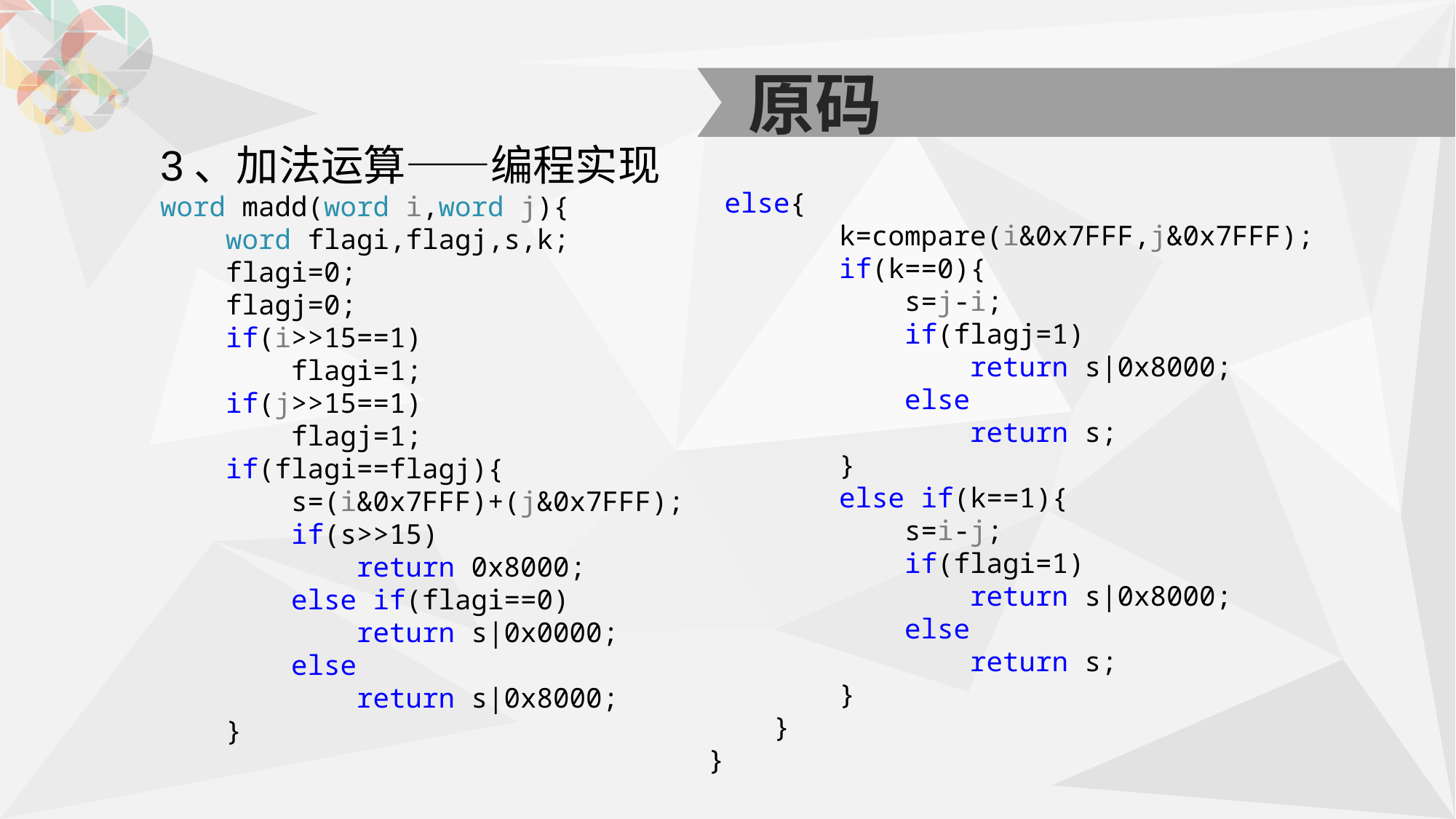

原码

3、加法运算——编程实现
word madd(word i,word j){
    word flagi,flagj,s,k;
    flagi=0;
    flagj=0;
    if(i>>15==1)
        flagi=1;
    if(j>>15==1)
        flagj=1;
    if(flagi==flagj){
        s=(i&0x7FFF)+(j&0x7FFF);
        if(s>>15)
            return 0x8000;
        else if(flagi==0)
            return s|0x0000;
        else
            return s|0x8000;
    }

 else{
        k=compare(i&0x7FFF,j&0x7FFF);
        if(k==0){
            s=j-i;
            if(flagj=1)
                return s|0x8000;
            else
                return s;
        }
        else if(k==1){
            s=i-j;
            if(flagi=1)
                return s|0x8000;
            else
                return s;
        }
    }
}